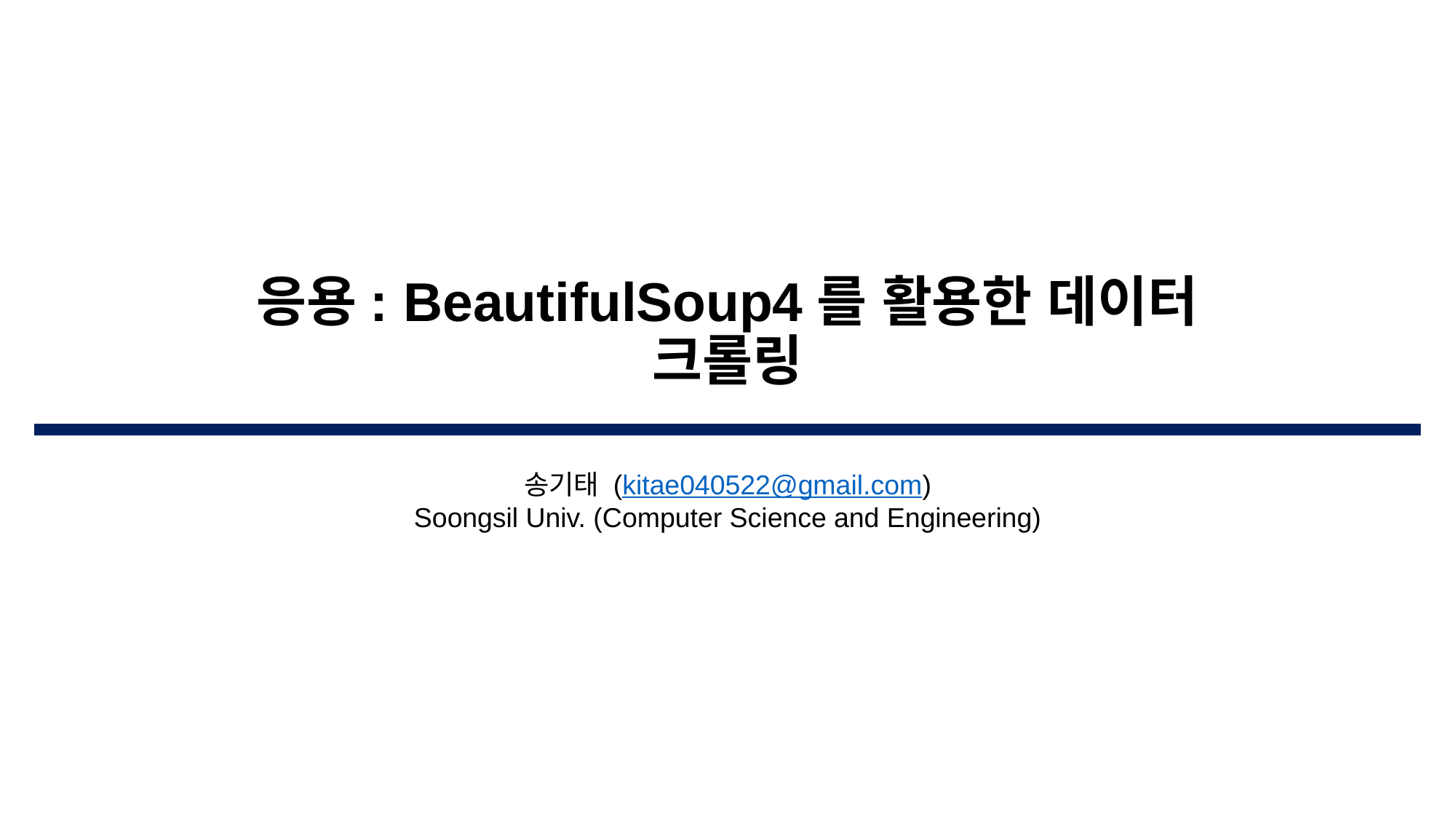

# 응용: BeautifulSoup4를 활용한 데이터 크롤링

송기태 (kitae040522@gmail.com)
Soongsil Univ. (Computer Science and Engineering)​